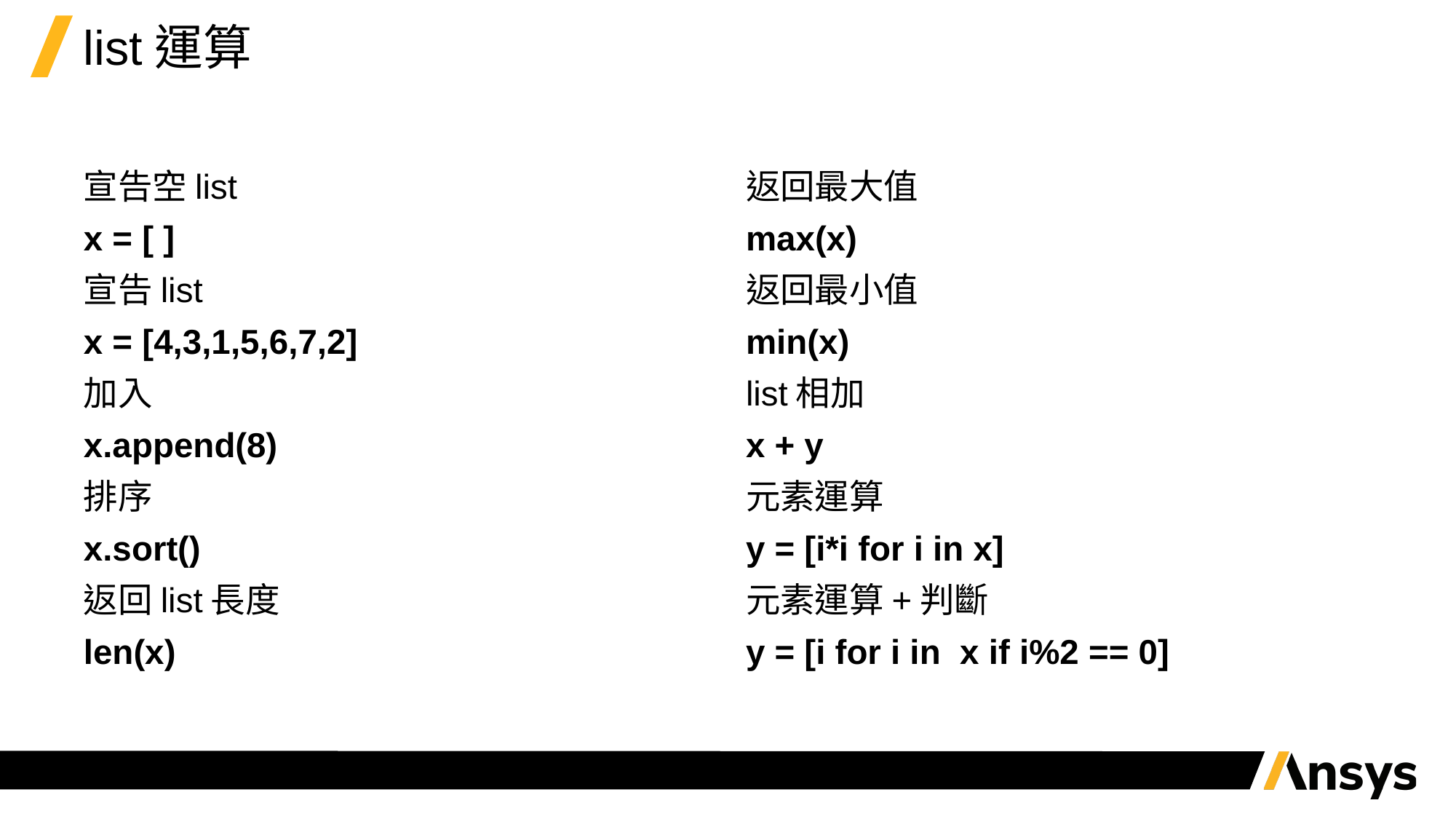

# list運算
宣告空list
x = [ ]
宣告list
x = [4,3,1,5,6,7,2]
加入
x.append(8)
排序
x.sort()
返回list長度
len(x)

返回最大值
max(x)
返回最小值
min(x)
list相加
x + y
元素運算
y = [i*i for i in x]
元素運算+判斷
y = [i for i in  x if i%2 == 0]